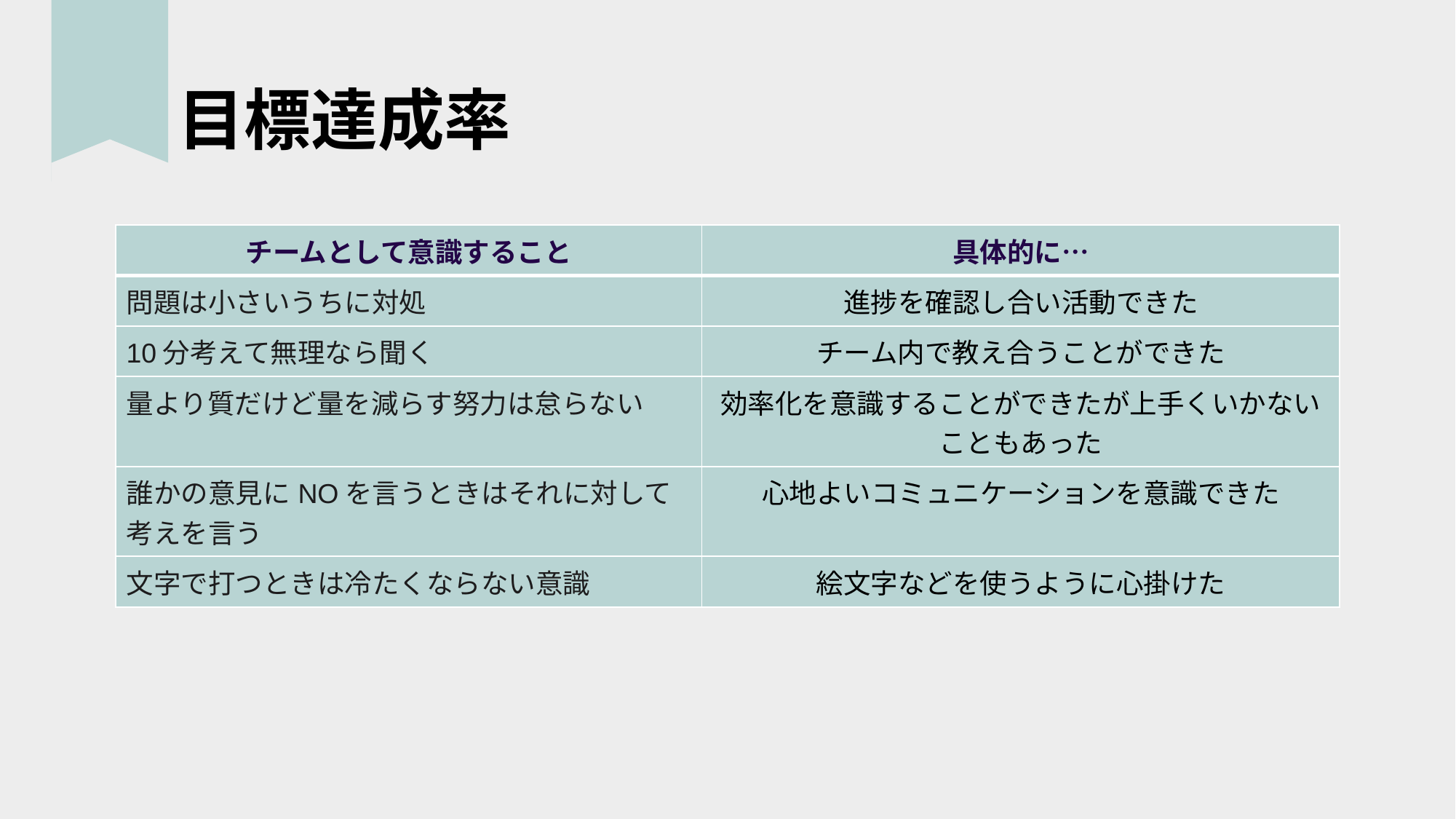

# 目標達成率
| チームとして意識すること | 具体的に… |
| --- | --- |
| 問題は小さいうちに対処 | 進捗を確認し合い活動できた |
| 10分考えて無理なら聞く | チーム内で教え合うことができた |
| 量より質だけど量を減らす努力は怠らない | 効率化を意識することができたが上手くいかないこともあった |
| 誰かの意見にNOを言うときはそれに対して考えを言う | 心地よいコミュニケーションを意識できた |
| 文字で打つときは冷たくならない意識 | 絵文字などを使うように心掛けた |